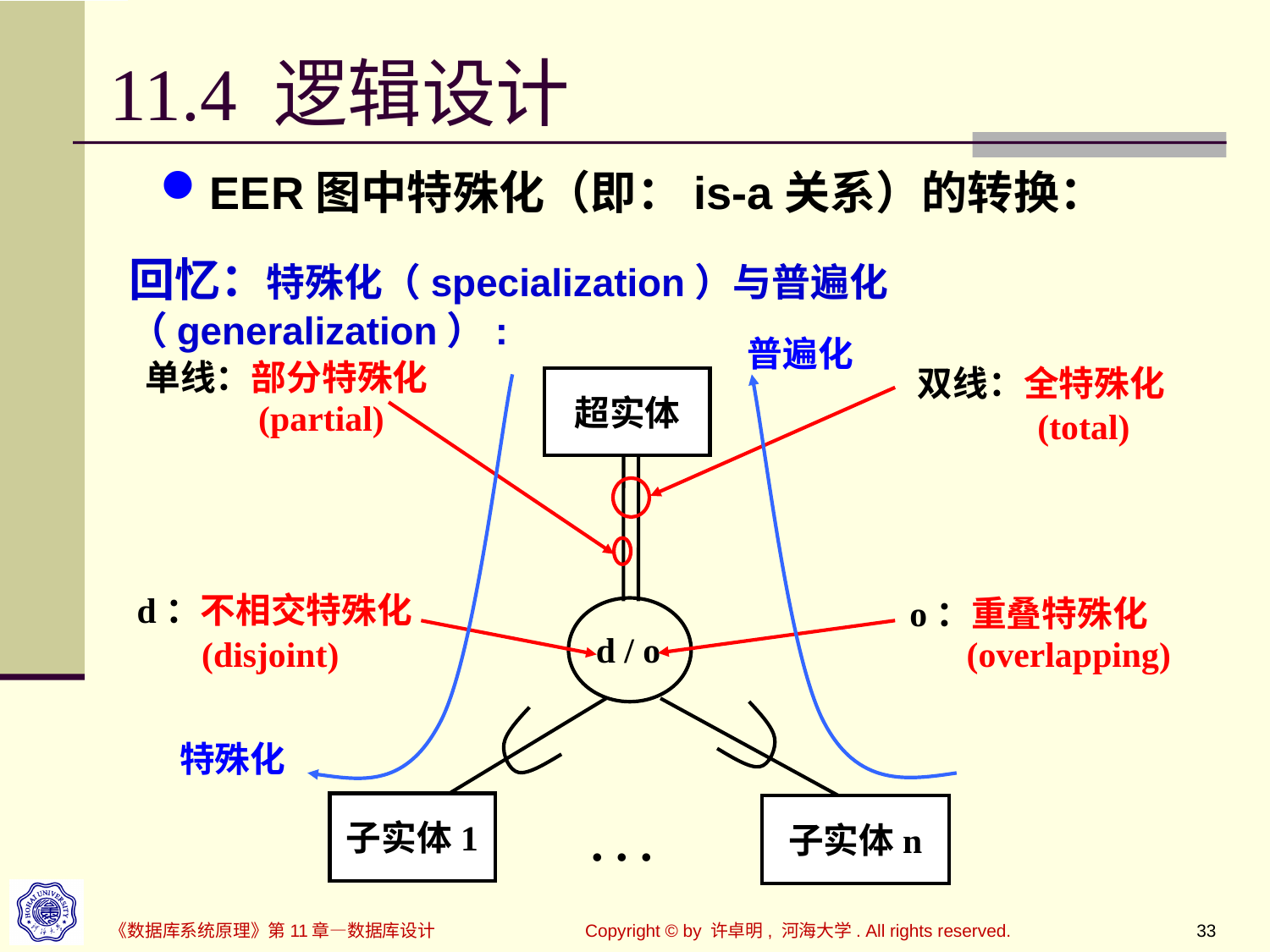

# 11.4 逻辑设计
EER图中特殊化（即：is-a关系）的转换：

回忆：特殊化（specialization）与普遍化（generalization）:
普遍化
单线：部分特殊化
双线：全特殊化
超实体

d：不相交特殊化
o：重叠特殊化

d / o

特殊化
子实体1
子实体n
. . .
(partial)
(total)

(disjoint)
(overlapping)
Copyright © by 许卓明, 河海大学. All rights reserved.
33
《数据库系统原理》第11章—数据库设计